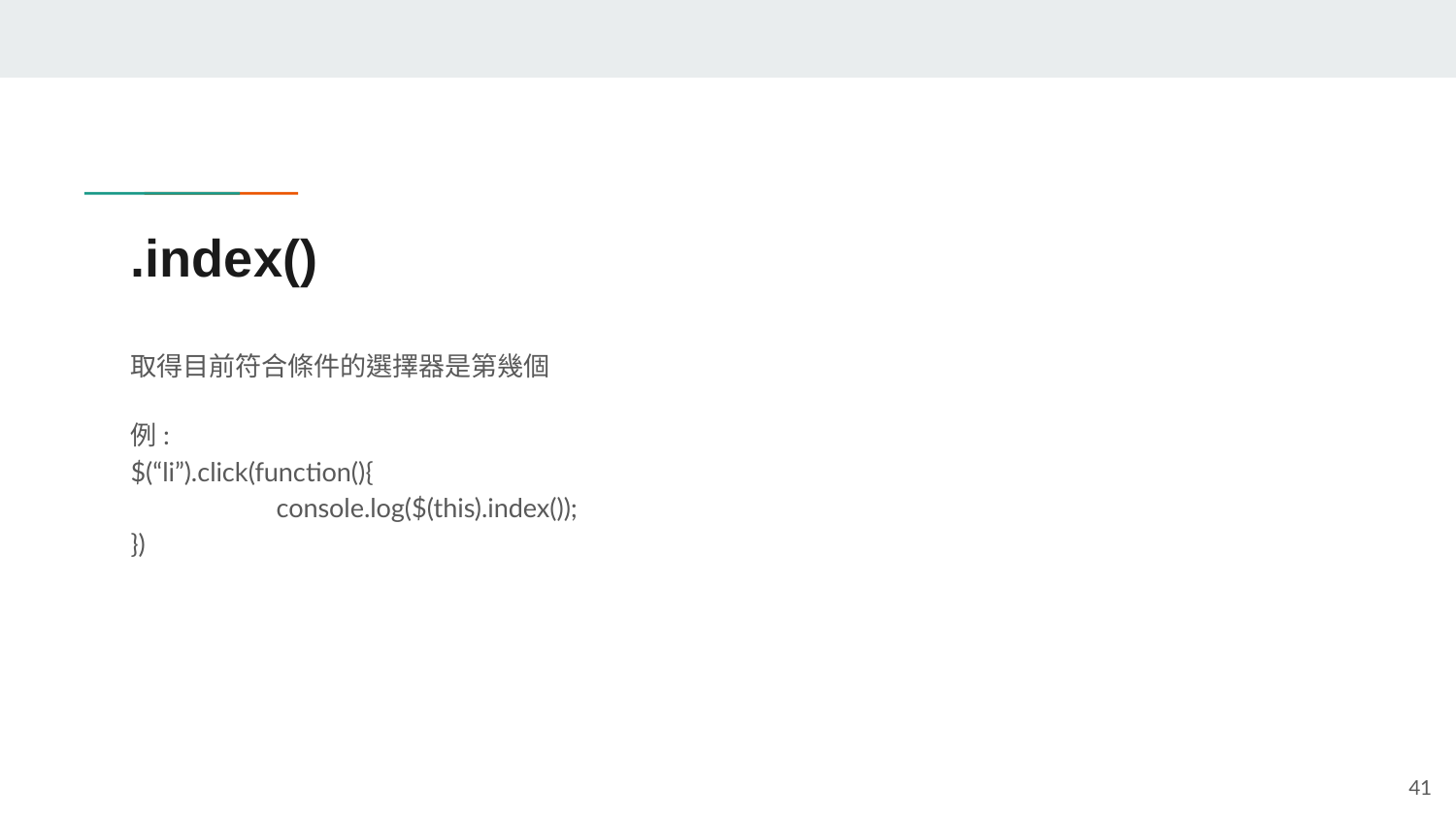

# .index()
取得目前符合條件的選擇器是第幾個
例:
$(“li”).click(function(){
	console.log($(this).index());
})
41